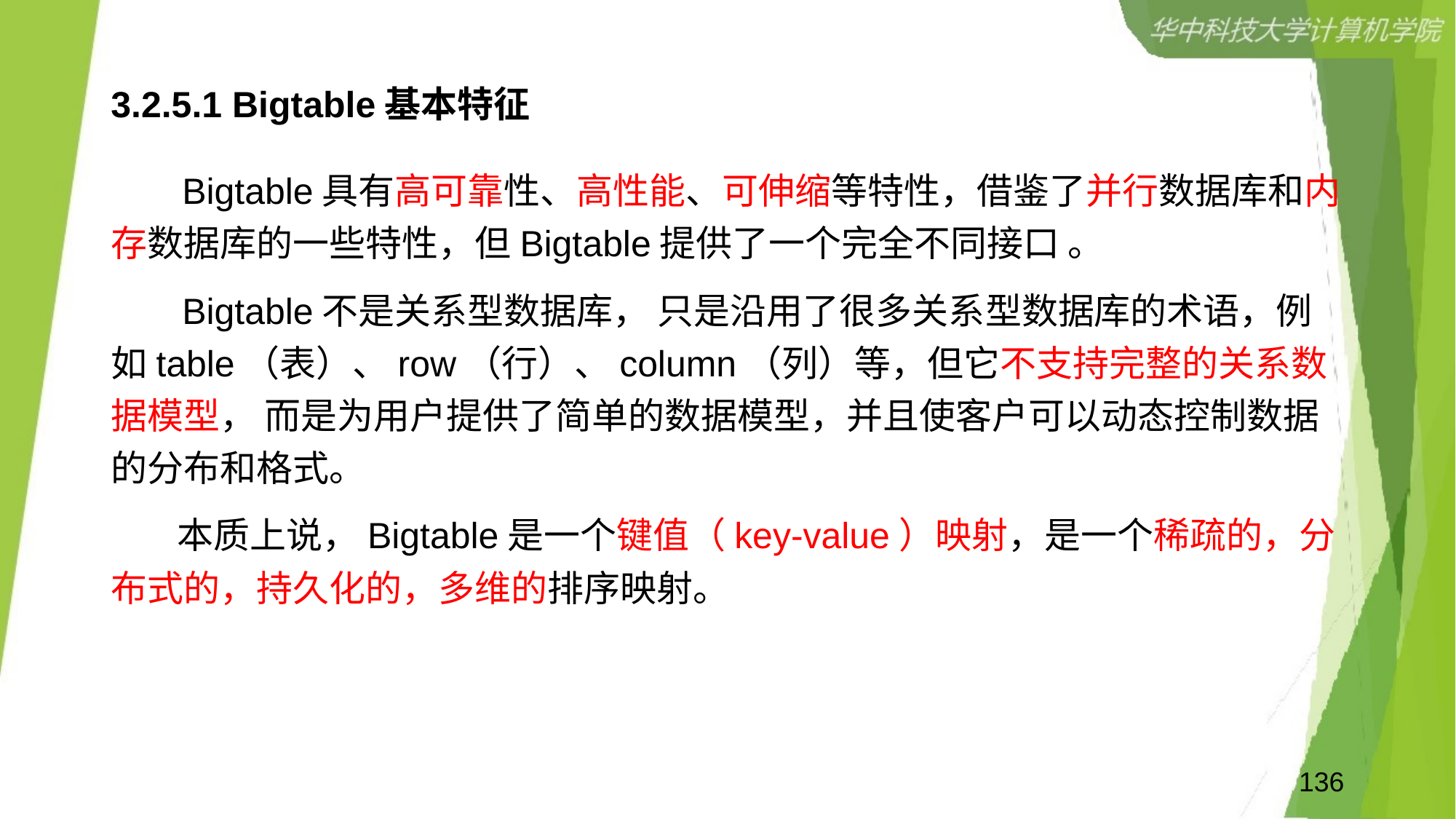

# 3.2.5.1 Bigtable基本特征
       Bigtable具有高可靠性、高性能、可伸缩等特性，借鉴了并行数据库和内存数据库的一些特性，但Bigtable提供了一个完全不同接口 。
       Bigtable不是关系型数据库， 只是沿用了很多关系型数据库的术语，例如table（表）、row（行）、column（列）等，但它不支持完整的关系数据模型， 而是为用户提供了简单的数据模型，并且使客户可以动态控制数据的分布和格式。
       本质上说，Bigtable是一个键值（key-value）映射，是一个稀疏的，分布式的，持久化的，多维的排序映射。
136